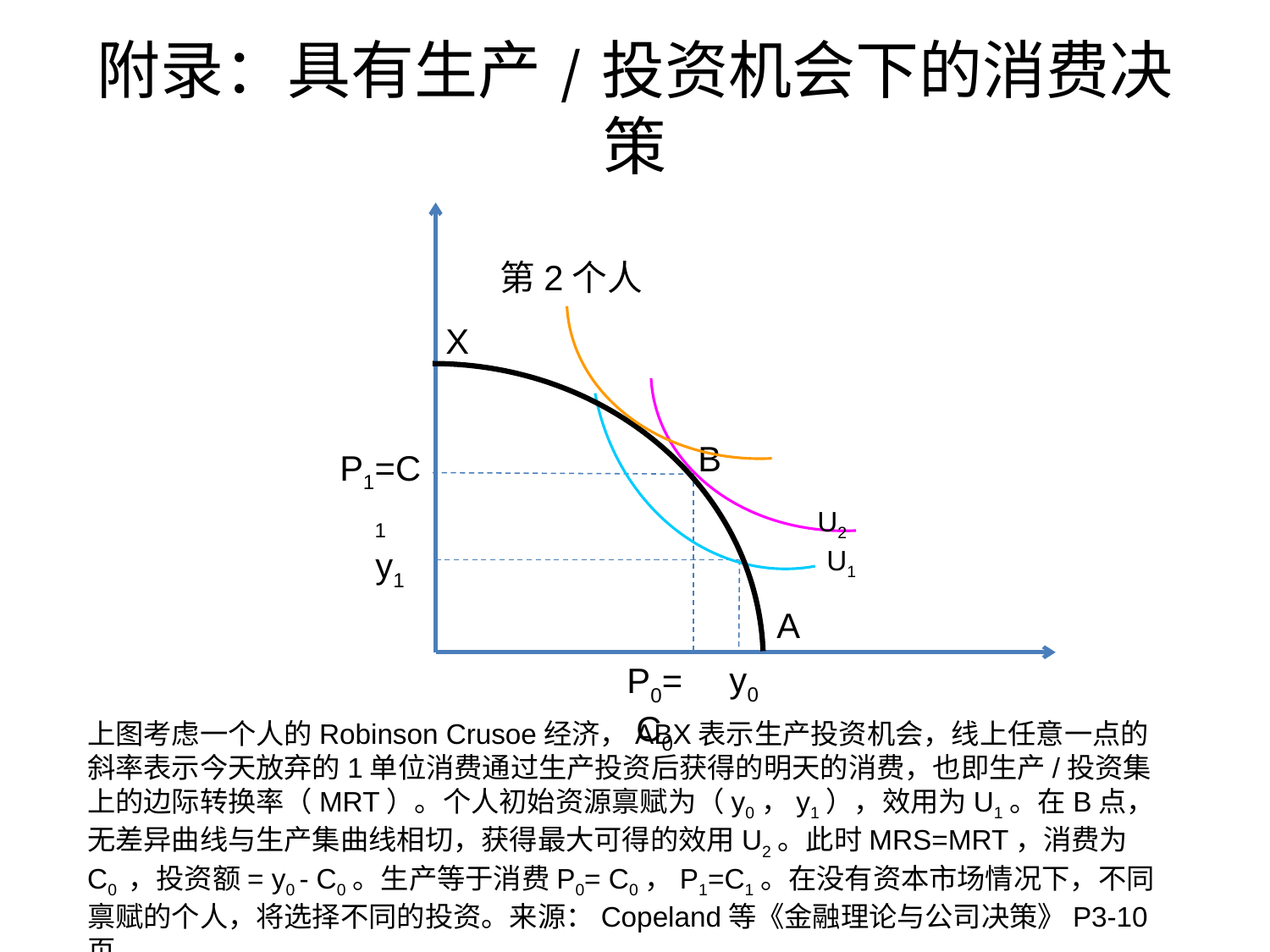

# 附录：具有生产/投资机会下的消费决策

第2个人
X

B
P1=C1
U2
U1
y1
A
y0
P0= C0
上图考虑一个人的Robinson Crusoe经济，ABX表示生产投资机会，线上任意一点的斜率表示今天放弃的1单位消费通过生产投资后获得的明天的消费，也即生产/投资集上的边际转换率（MRT）。个人初始资源禀赋为（y0，y1），效用为U1。在B点，无差异曲线与生产集曲线相切，获得最大可得的效用U2。此时MRS=MRT，消费为C0 ，投资额= y0 - C0。生产等于消费P0= C0，P1=C1。在没有资本市场情况下，不同禀赋的个人，将选择不同的投资。来源：Copeland等《金融理论与公司决策》P3-10页